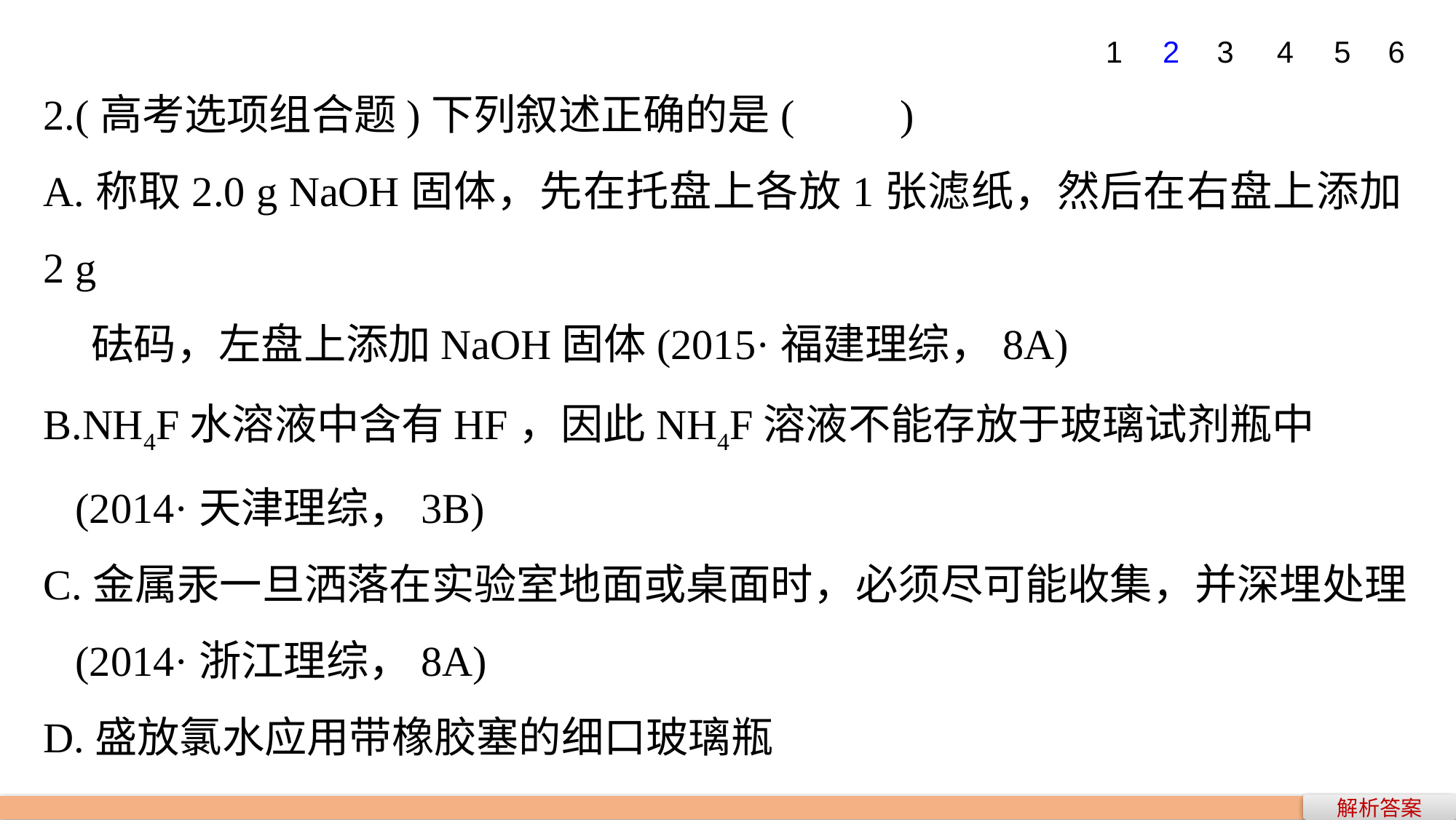

1
2
3
4
5
6
2.(高考选项组合题)下列叙述正确的是(　　)
A.称取2.0 g NaOH固体，先在托盘上各放1张滤纸，然后在右盘上添加2 g
    砝码，左盘上添加NaOH固体(2015·福建理综，8A)
B.NH4F水溶液中含有HF，因此NH4F溶液不能存放于玻璃试剂瓶中
   (2014·天津理综，3B)
C.金属汞一旦洒落在实验室地面或桌面时，必须尽可能收集，并深埋处理
   (2014·浙江理综，8A)
D.盛放氯水应用带橡胶塞的细口玻璃瓶
解析答案